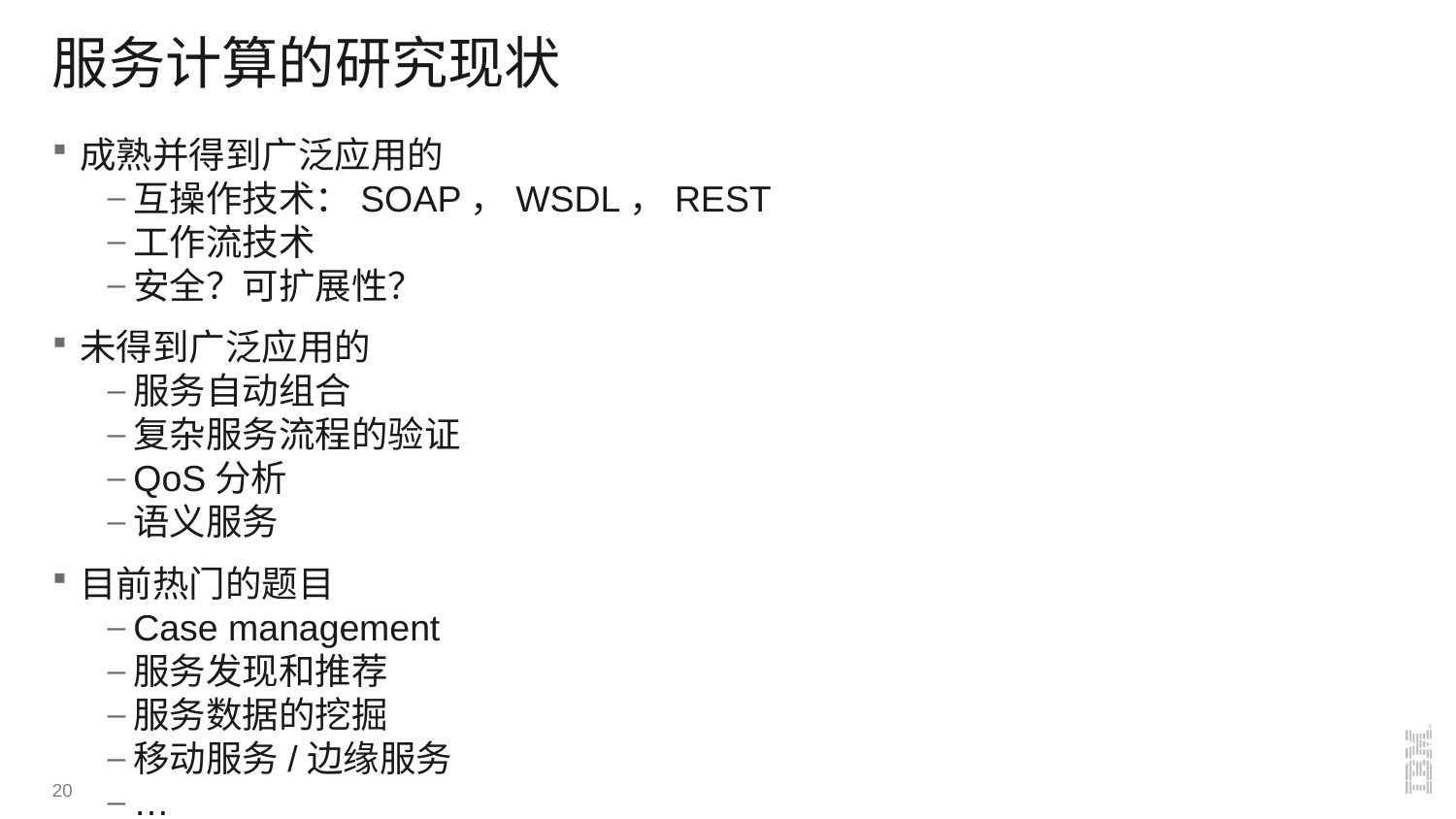

# 服务计算的研究现状
成熟并得到广泛应用的
互操作技术：SOAP，WSDL，REST
工作流技术
安全？可扩展性？
未得到广泛应用的
服务自动组合
复杂服务流程的验证
QoS分析
语义服务
目前热门的题目
Case management
服务发现和推荐
服务数据的挖掘
移动服务/边缘服务
…

20